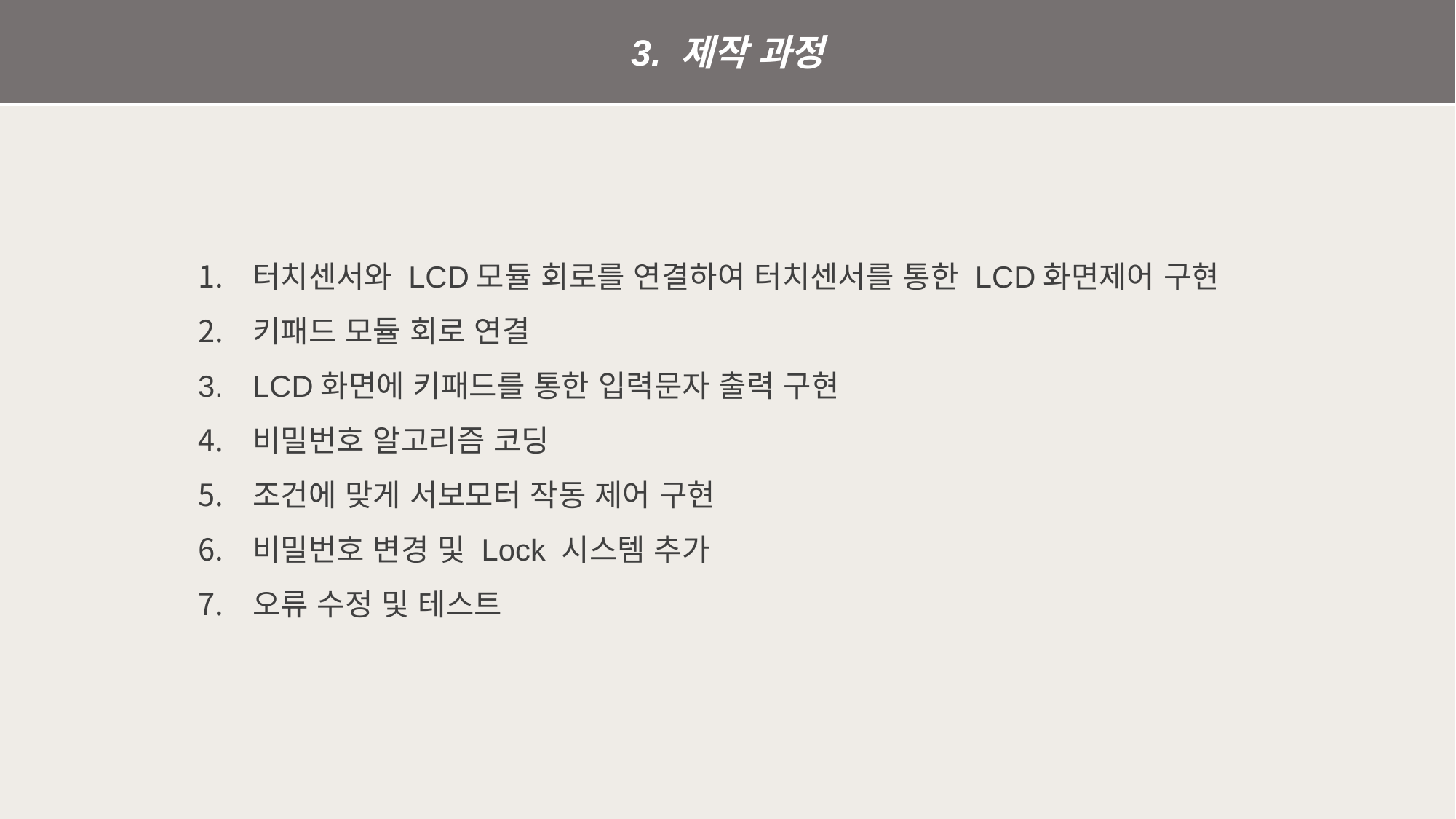

3. 제작 과정
터치센서와 LCD모듈 회로를 연결하여 터치센서를 통한 LCD화면제어 구현
키패드 모듈 회로 연결
LCD화면에 키패드를 통한 입력문자 출력 구현
비밀번호 알고리즘 코딩
조건에 맞게 서보모터 작동 제어 구현
비밀번호 변경 및 Lock 시스템 추가
오류 수정 및 테스트